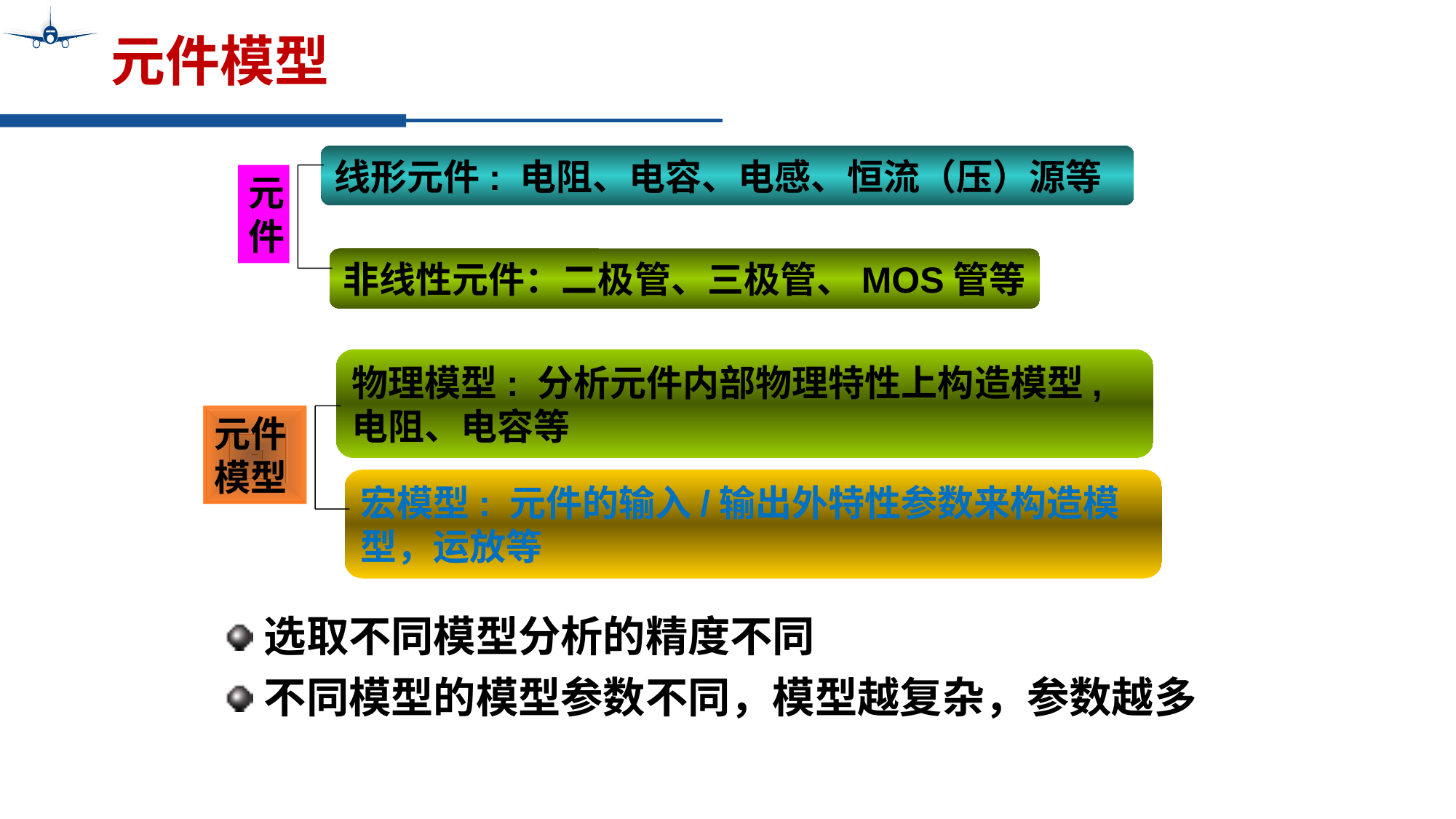

# 元件模型
线形元件: 电阻、电容、电感、恒流（压）源等
元件

非线性元件：二极管、三极管、MOS管等

物理模型: 分析元件内部物理特性上构造模型,电阻、电容等

元件模型

宏模型: 元件的输入/输出外特性参数来构造模型，运放等

选取不同模型分析的精度不同
不同模型的模型参数不同，模型越复杂，参数越多